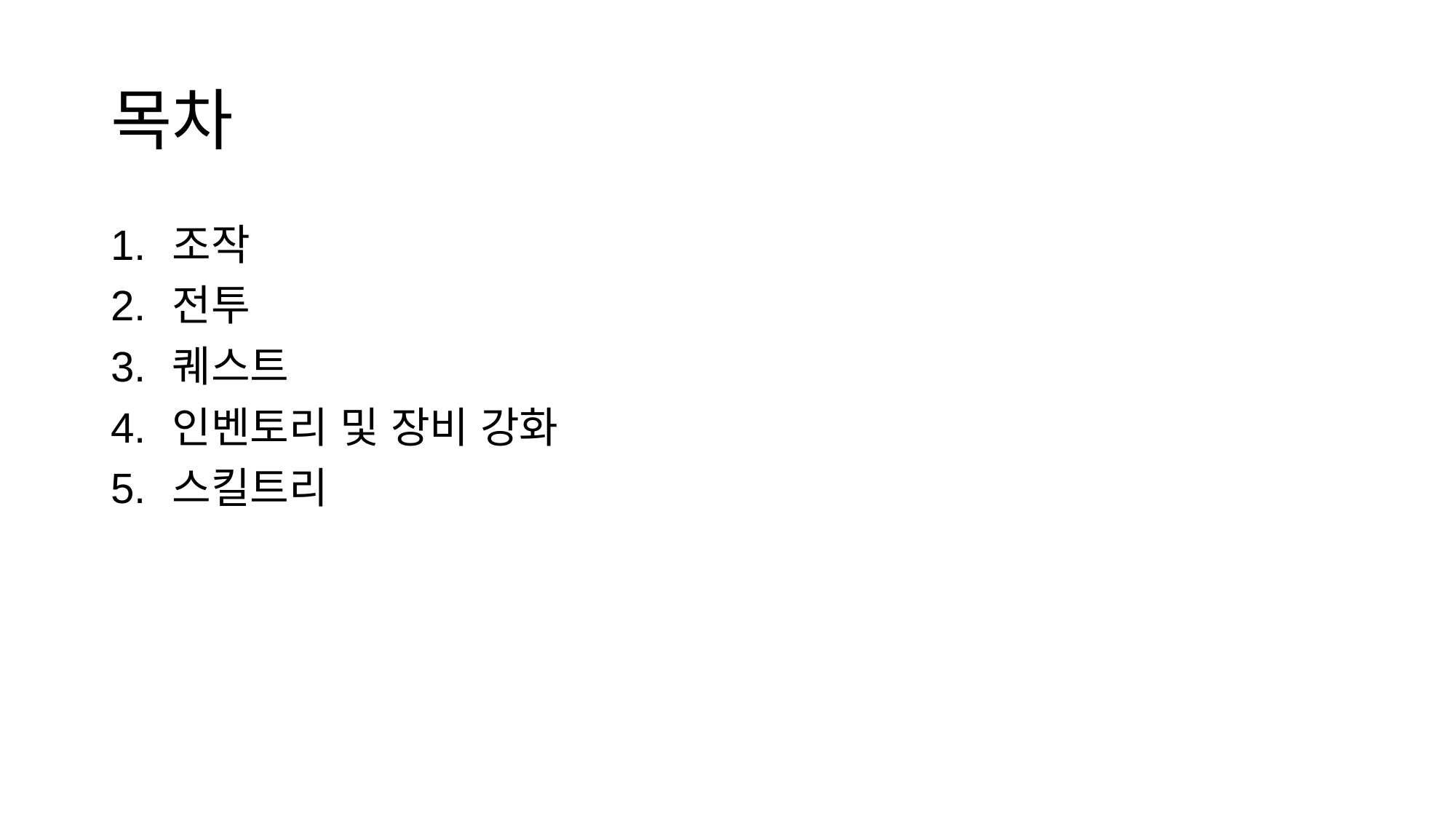

# 목차
조작
전투
퀘스트
인벤토리 및 장비 강화
스킬트리